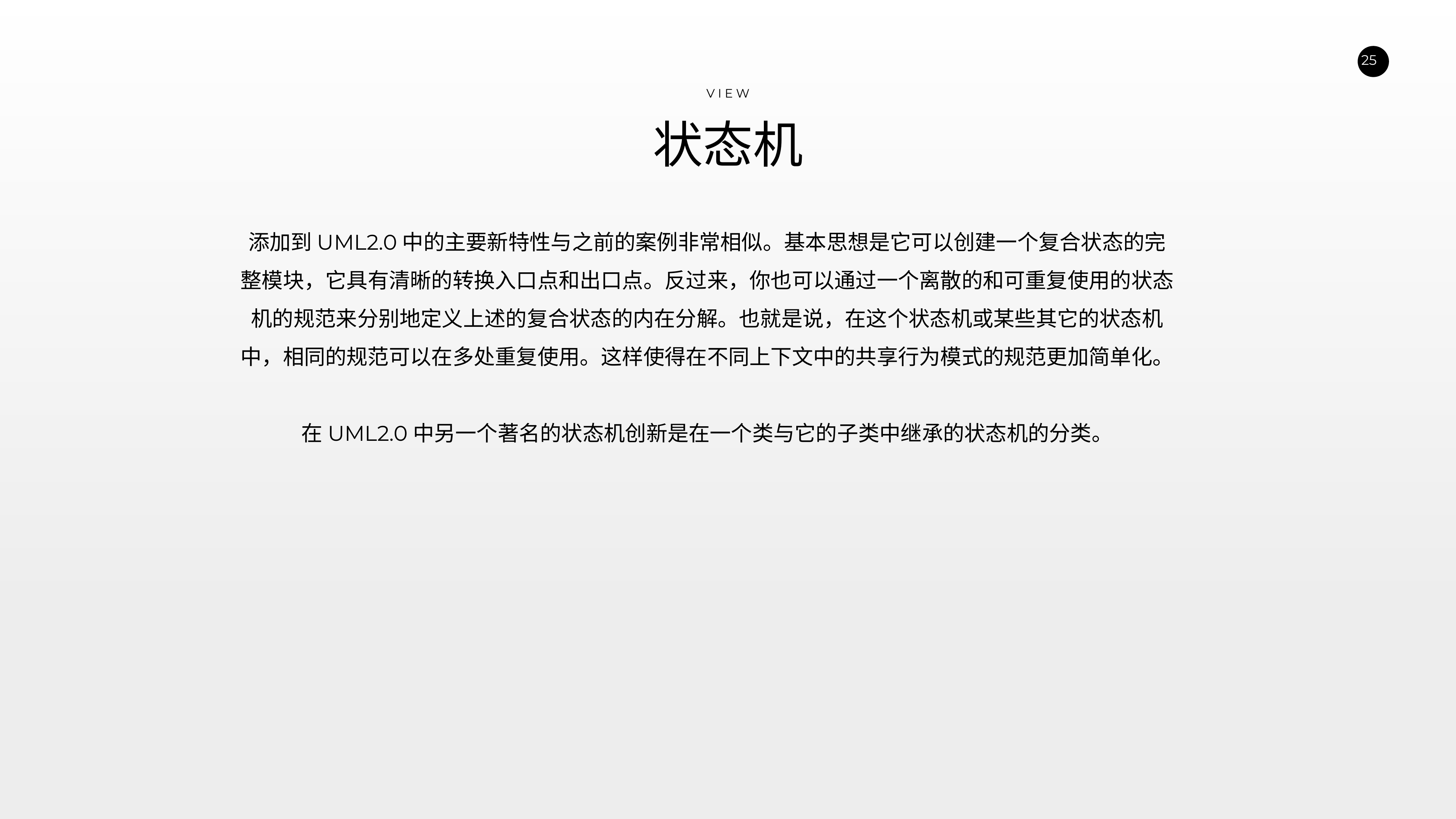

V I E W
状态机
添加到UML2.0中的主要新特性与之前的案例非常相似。基本思想是它可以创建一个复合状态的完整模块，它具有清晰的转换入口点和出口点。反过来，你也可以通过一个离散的和可重复使用的状态机的规范来分别地定义上述的复合状态的内在分解。也就是说，在这个状态机或某些其它的状态机中，相同的规范可以在多处重复使用。这样使得在不同上下文中的共享行为模式的规范更加简单化。

在UML2.0中另一个著名的状态机创新是在一个类与它的子类中继承的状态机的分类。